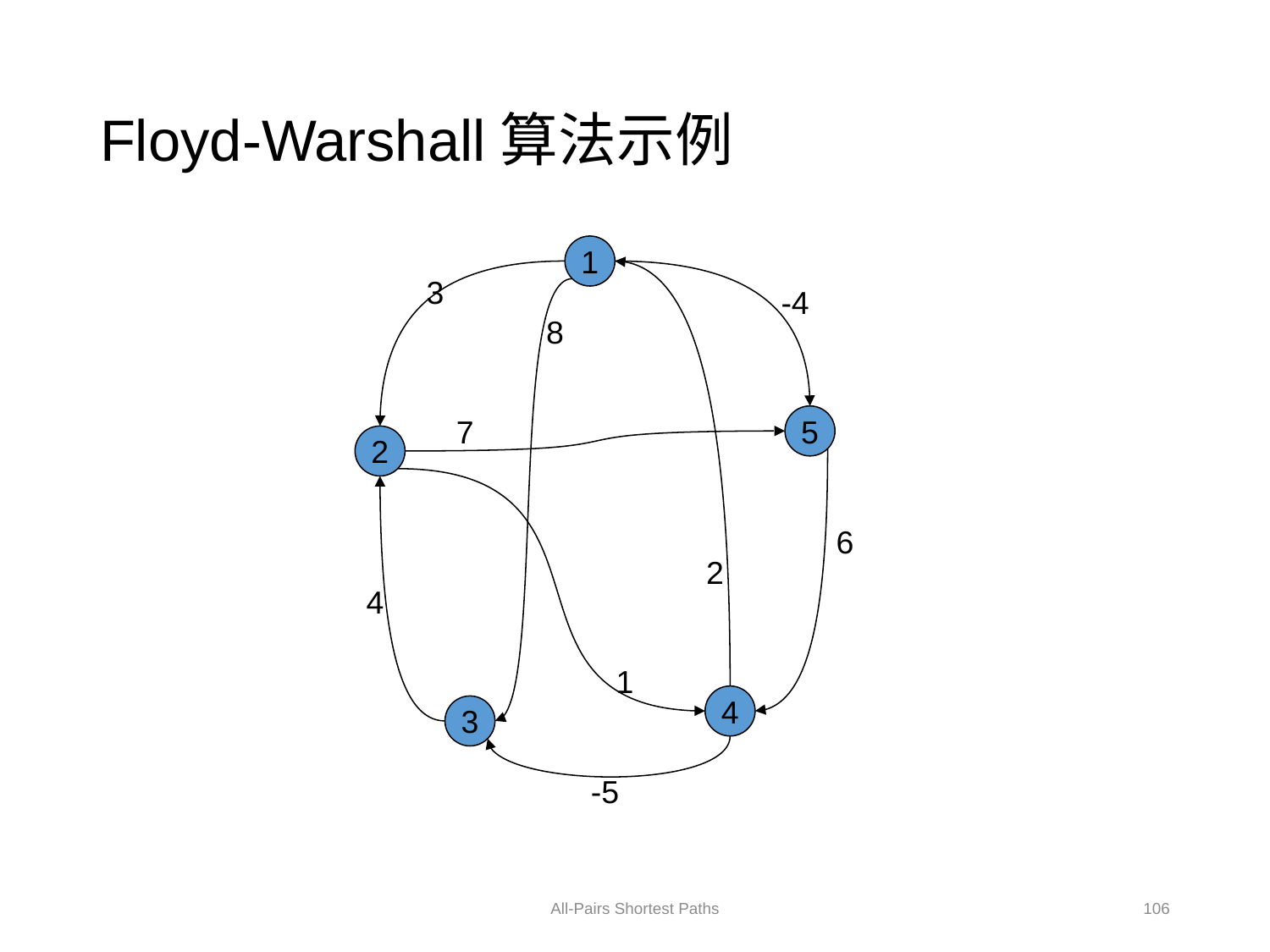

# Floyd-Warshall算法示例
1
3
-4
8
7
5
2
6
2
4
1
4
3
-5
All-Pairs Shortest Paths
106